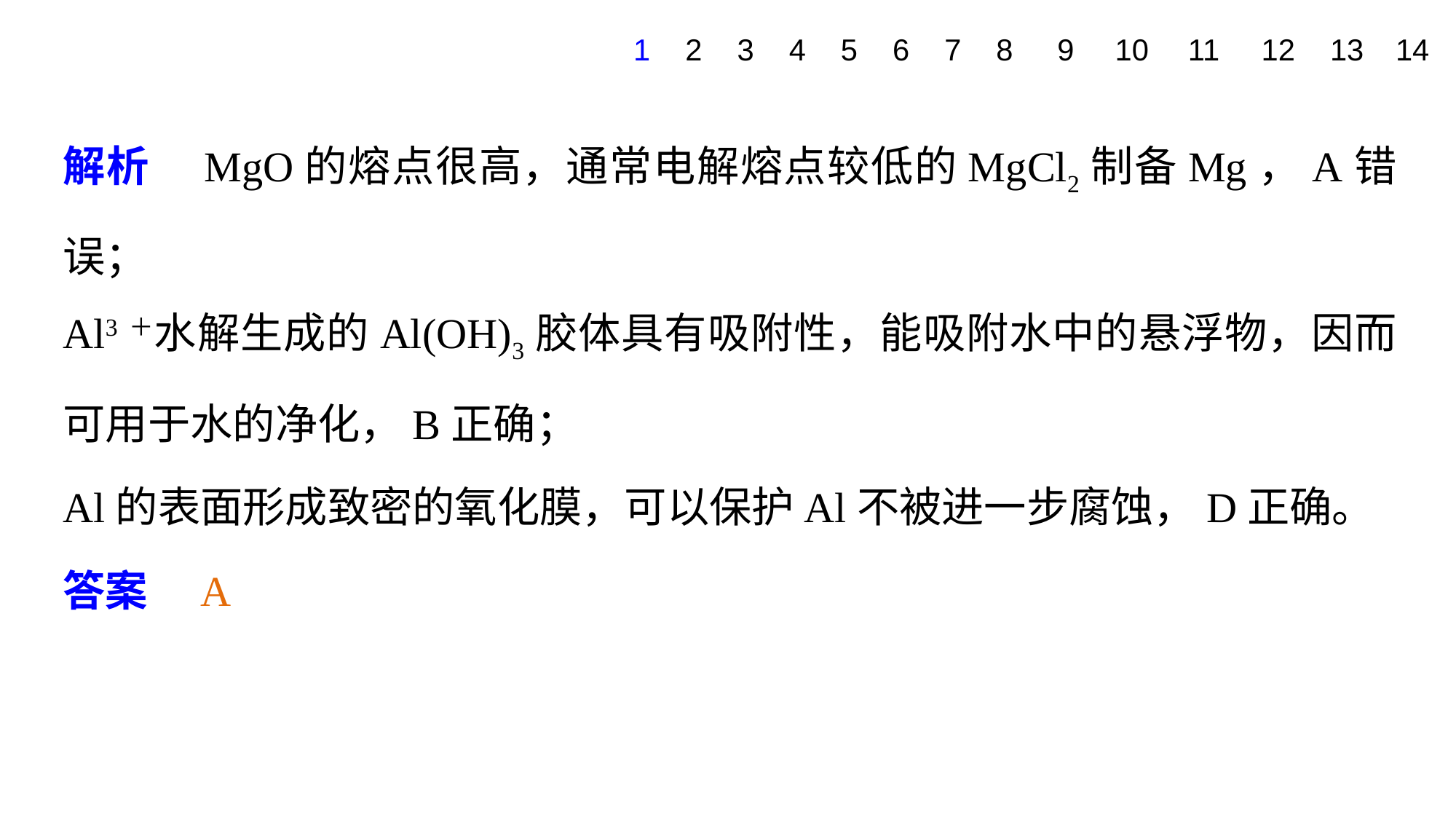

1
2
3
4
5
6
7
8
9
10
11
12
13
14
解析　MgO的熔点很高，通常电解熔点较低的MgCl2制备Mg，A错误；
Al3＋水解生成的Al(OH)3胶体具有吸附性，能吸附水中的悬浮物，因而可用于水的净化，B正确；
Al的表面形成致密的氧化膜，可以保护Al不被进一步腐蚀，D正确。
答案　A